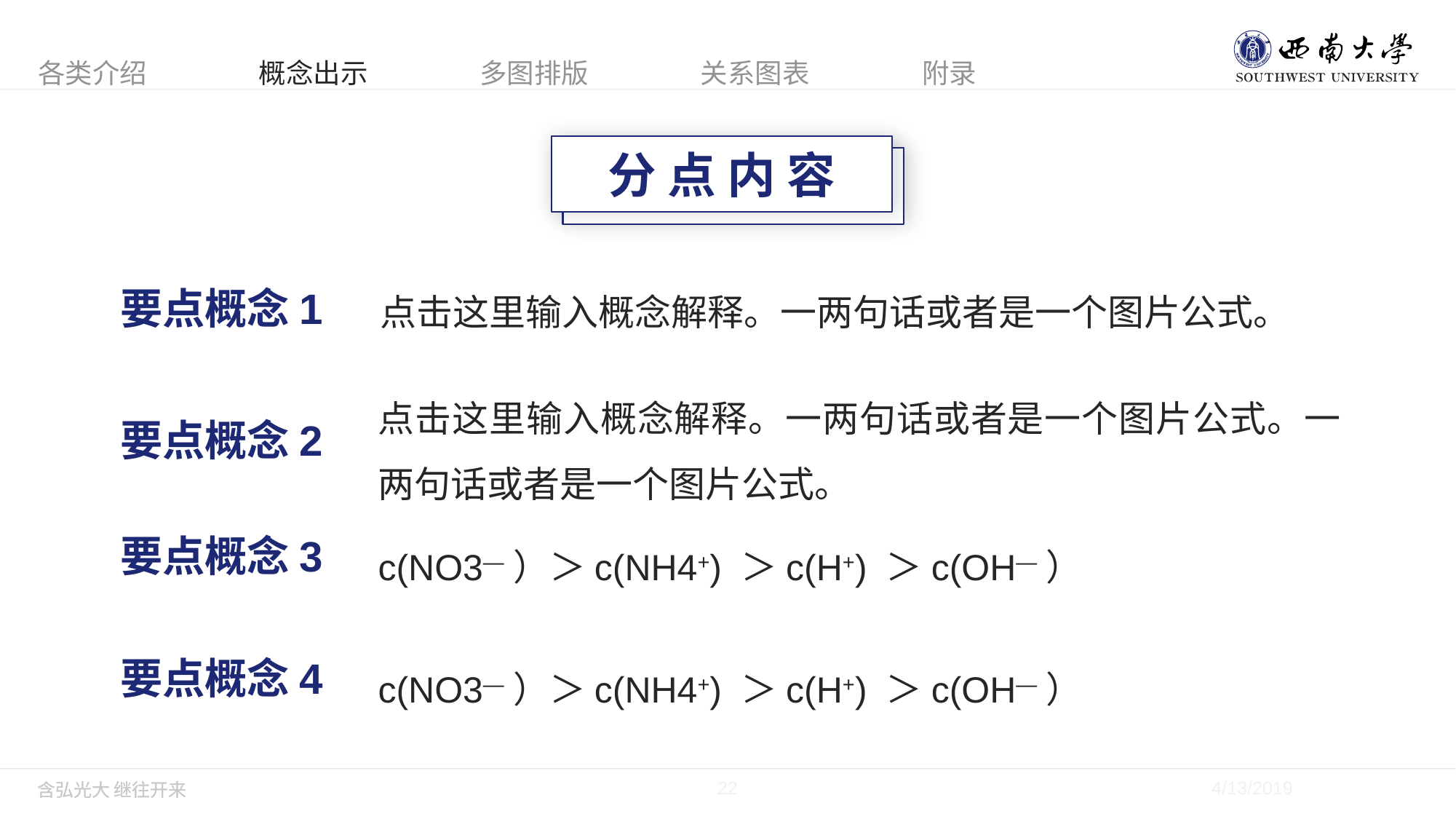

分 点 内 容

点击这里输入概念解释。一两句话或者是一个图片公式。
要点概念1
点击这里输入概念解释。一两句话或者是一个图片公式。一两句话或者是一个图片公式。
要点概念2
c(NO3—）＞c(NH4+) ＞c(H+) ＞c(OH—）
要点概念3
c(NO3—）＞c(NH4+) ＞c(H+) ＞c(OH—）
要点概念4
22
4/13/2019